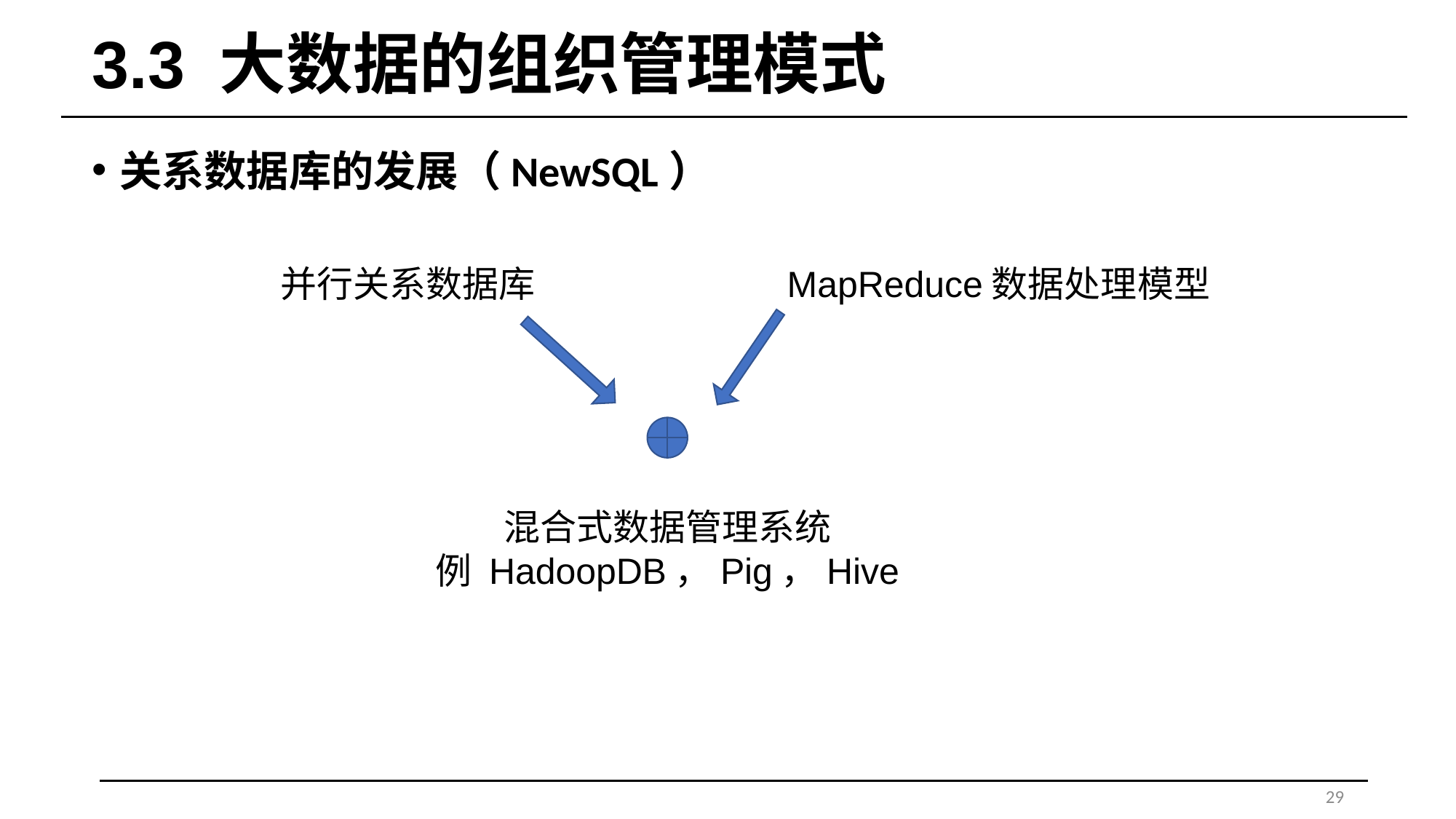

# 3.3 大数据的组织管理模式
关系数据库的发展（NewSQL）

MapReduce数据处理模型
并行关系数据库

混合式数据管理系统
例 HadoopDB，Pig，Hive
29